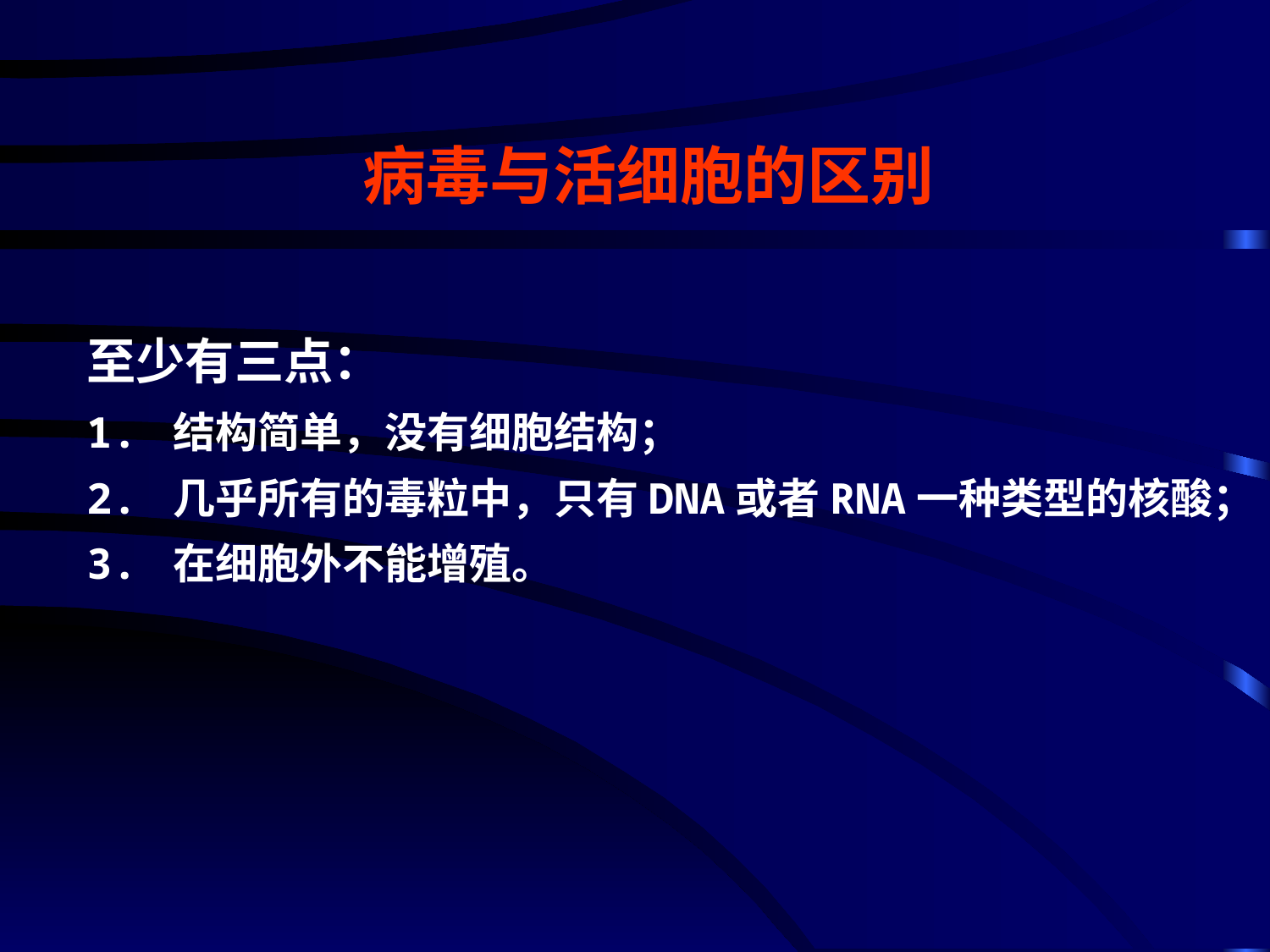

病毒与活细胞的区别
至少有三点：
1. 结构简单，没有细胞结构；
2. 几乎所有的毒粒中，只有DNA或者RNA一种类型的核酸；
3. 在细胞外不能增殖。